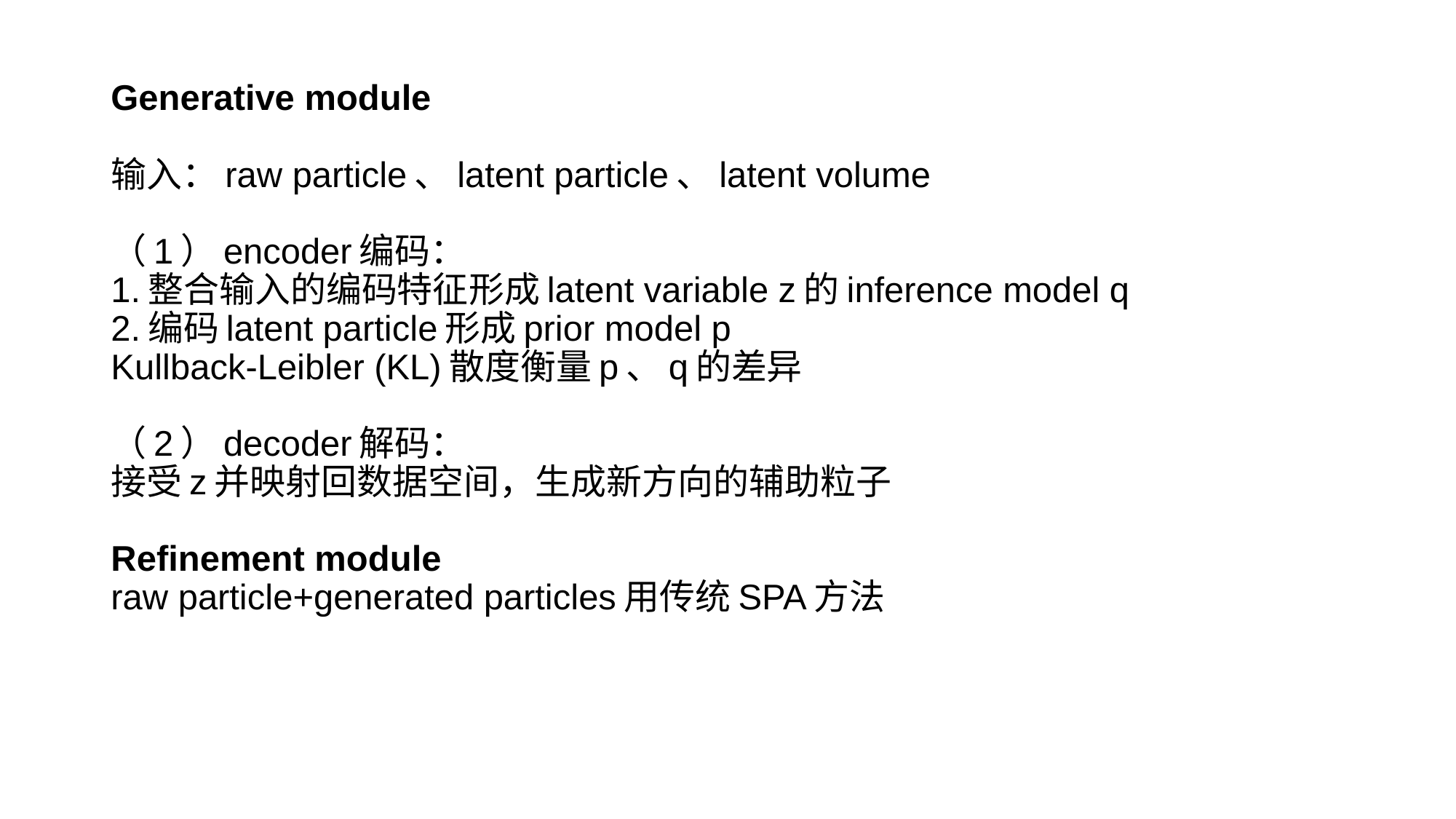

# Generative module 输入：raw particle、latent particle、latent volume （1）encoder编码： 1.整合输入的编码特征形成latent variable z的inference model q 2.编码latent particle形成prior model p Kullback-Leibler (KL)散度衡量p、q的差异 （2）decoder解码： 接受z并映射回数据空间，生成新方向的辅助粒子 Refinement module raw particle+generated particles用传统SPA方法